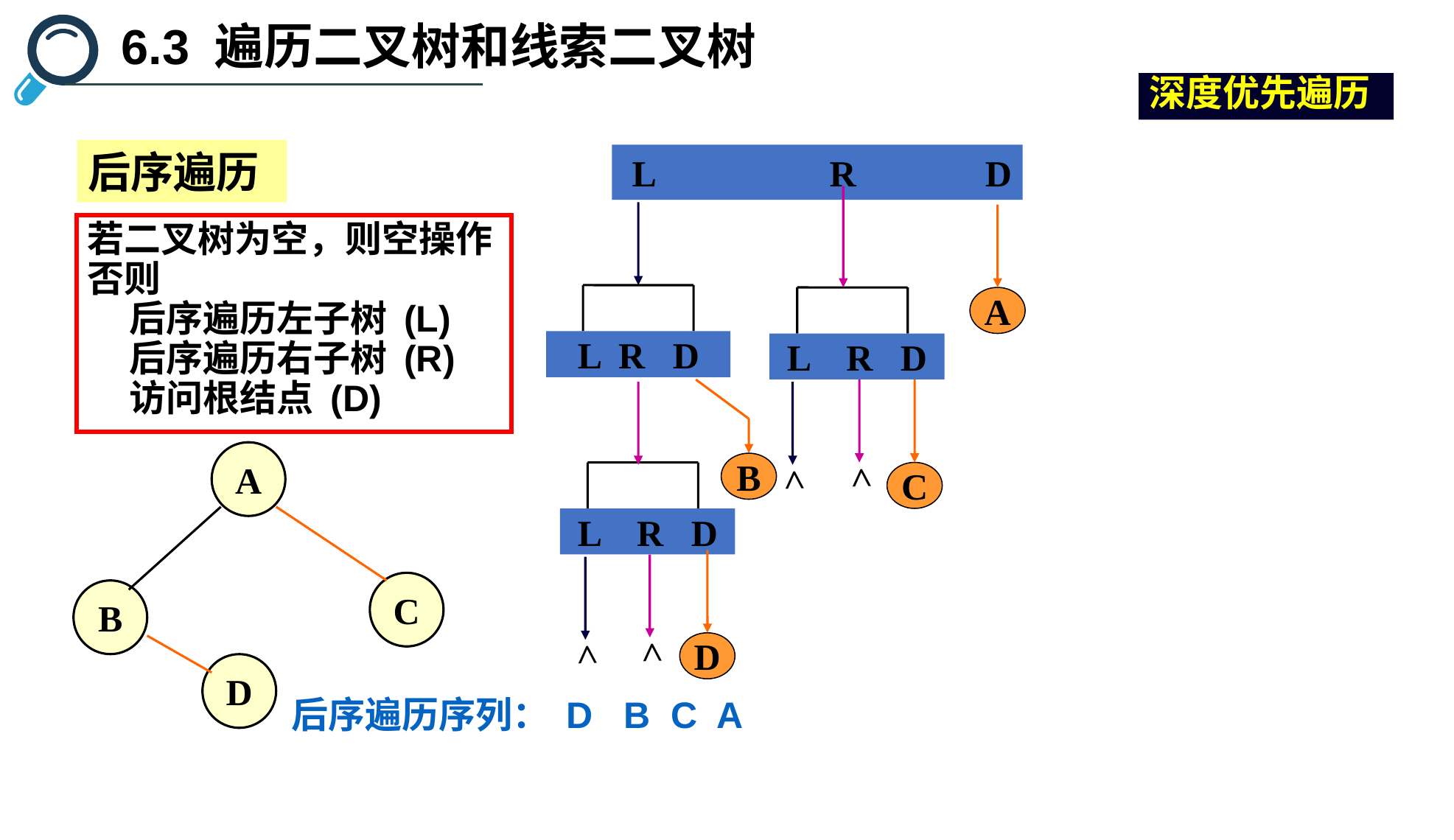

6.3 遍历二叉树和线索二叉树
深度优先遍历
后序遍历
 L                   R              D

L    R   D

L  R   D

A
若二叉树为空，则空操作
否则
后序遍历左子树 (L)
后序遍历右子树 (R)
访问根结点 (D)

B

>

C

L    R   D

>
A

C
B

D

D

>

>
后序遍历序列： D   B  C  A